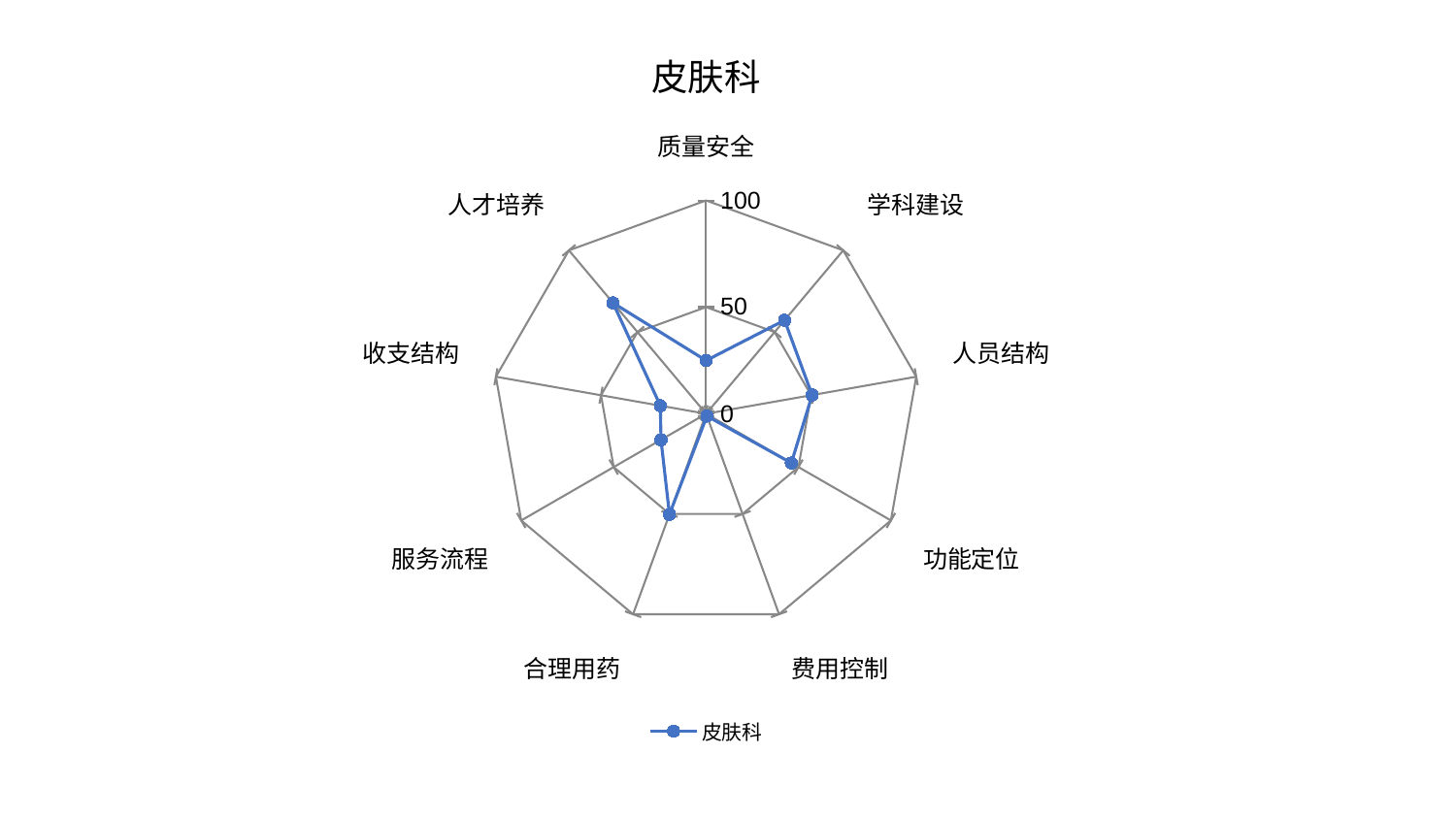

### Chart: 皮肤科

| Category | 皮肤科 |
|---|---|
| 质量安全 | 24.980085522289166 |
| 学科建设 | 57.22417423701837 |
| 人员结构 | 50.476268898071496 |
| 功能定位 | 46.14247060570053 |
| 费用控制 | 1.1410126164812378 |
| 合理用药 | 50.18652832947876 |
| 服务流程 | 24.393101579255855 |
| 收支结构 | 21.754687387426035 |
| 人才培养 | 67.83944810122681 |
94